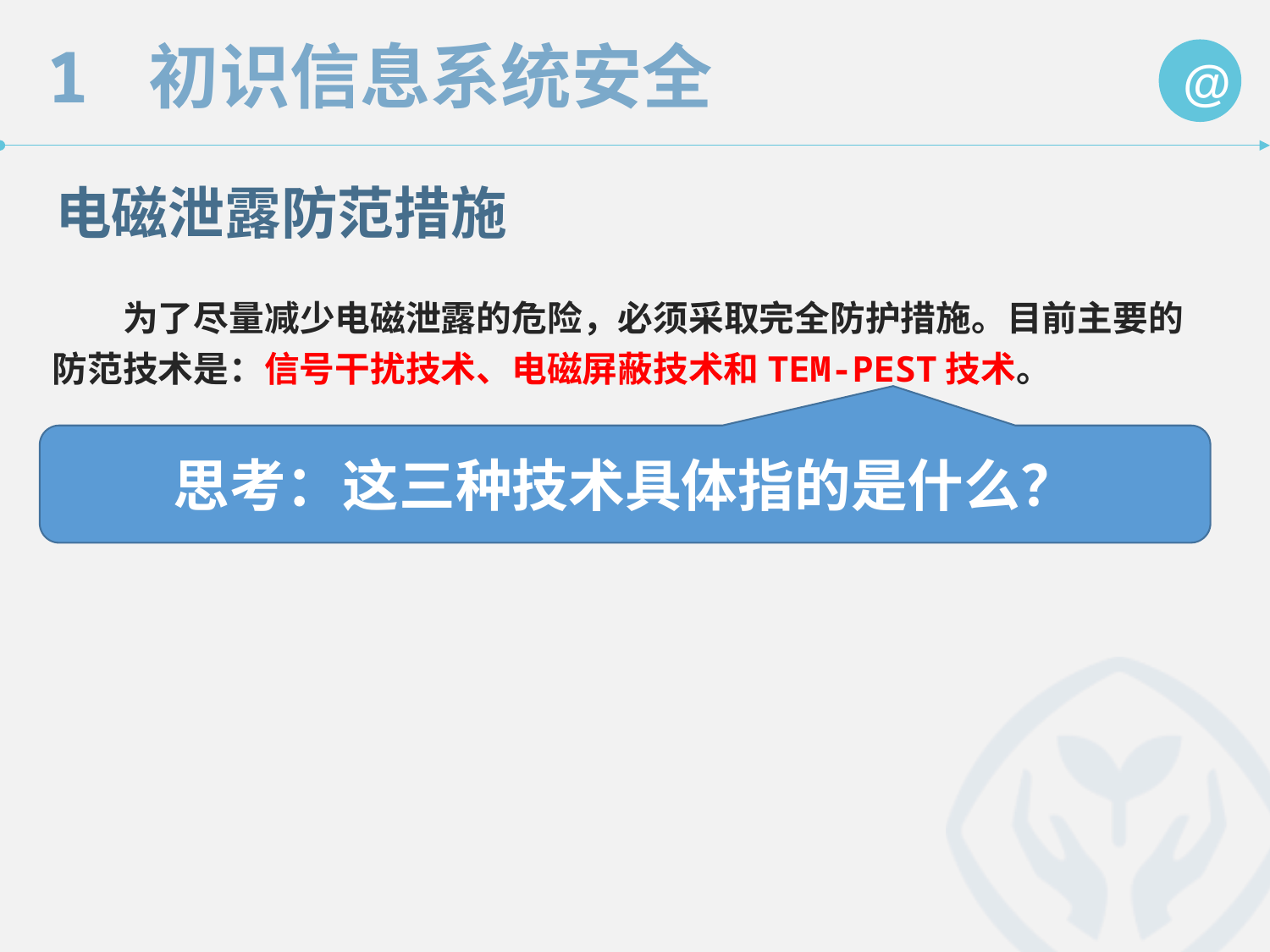

电磁泄露防范措施
　　为了尽量减少电磁泄露的危险，必须采取完全防护措施。目前主要的防范技术是：信号干扰技术、电磁屏蔽技术和TEM-PEST技术。
思考：这三种技术具体指的是什么？